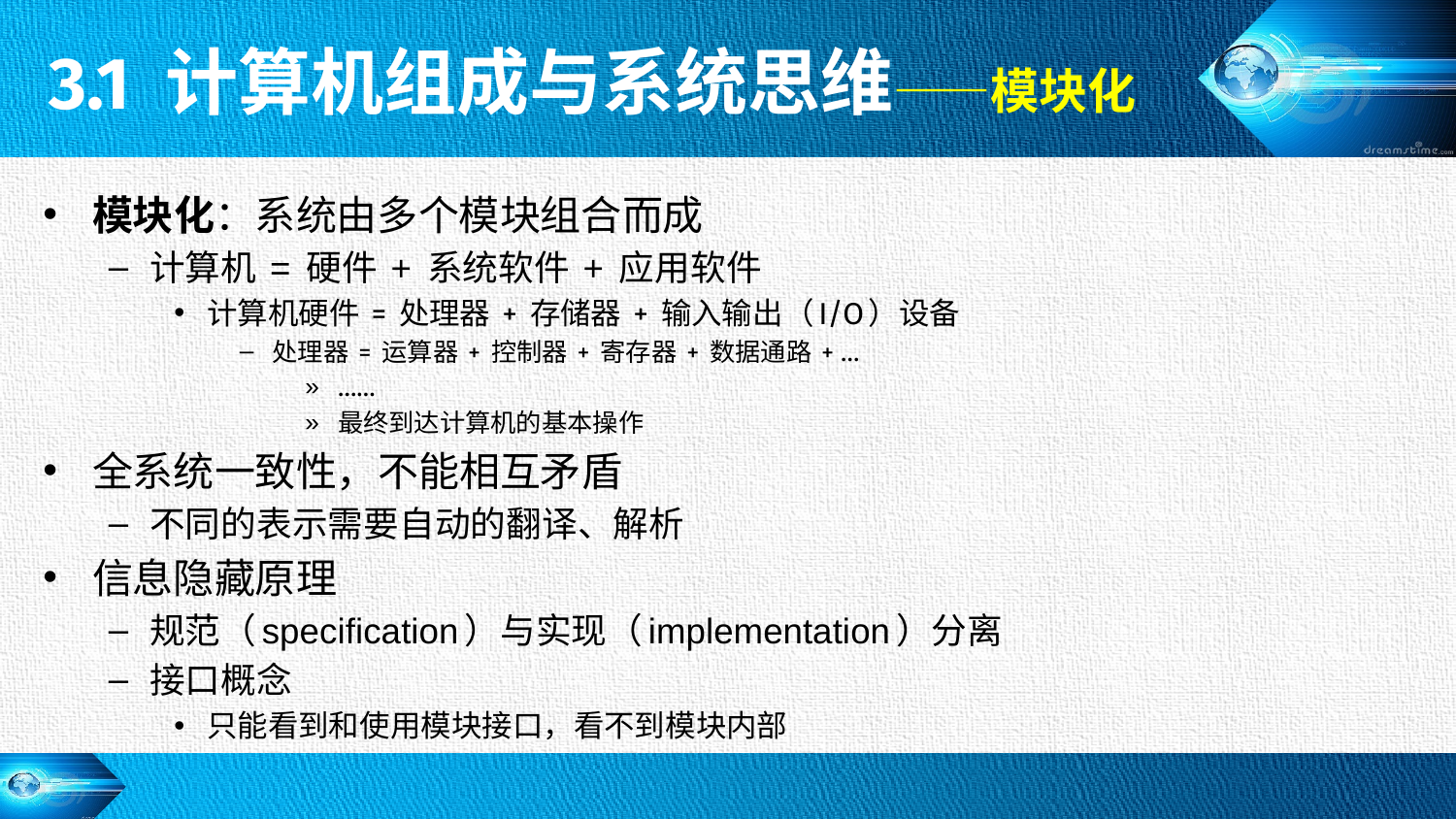

3.1 计算机组成与系统思维——模块化
模块化：系统由多个模块组合而成
计算机 = 硬件 + 系统软件 + 应用软件
计算机硬件 = 处理器 + 存储器 + 输入输出（I/O）设备
处理器 = 运算器 + 控制器 + 寄存器 + 数据通路 + …
……
最终到达计算机的基本操作
全系统一致性，不能相互矛盾
不同的表示需要自动的翻译、解析
信息隐藏原理
规范（specification）与实现（implementation）分离
接口概念
只能看到和使用模块接口，看不到模块内部